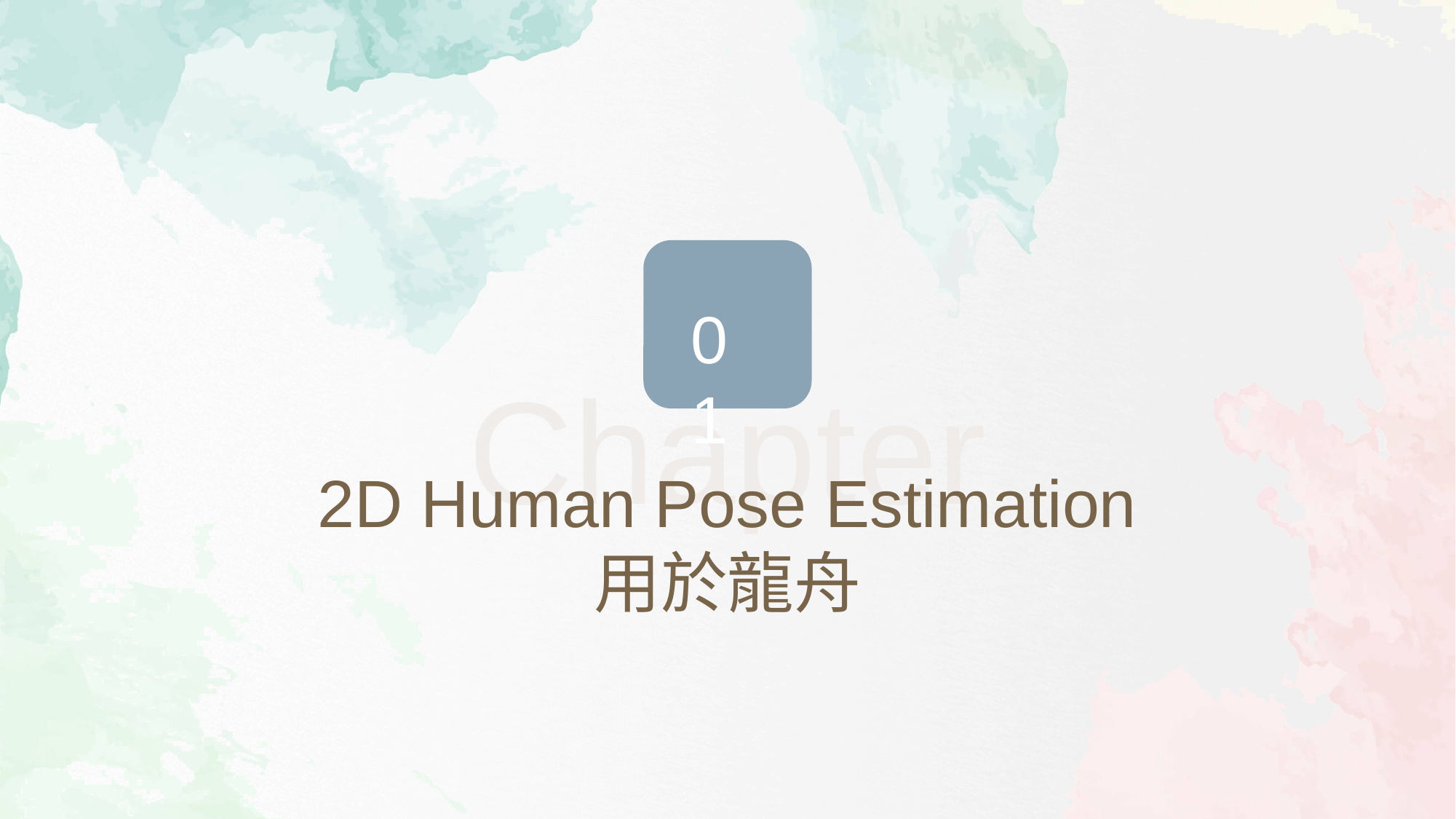

01
Chapter
2D Human Pose Estimation
用於龍舟